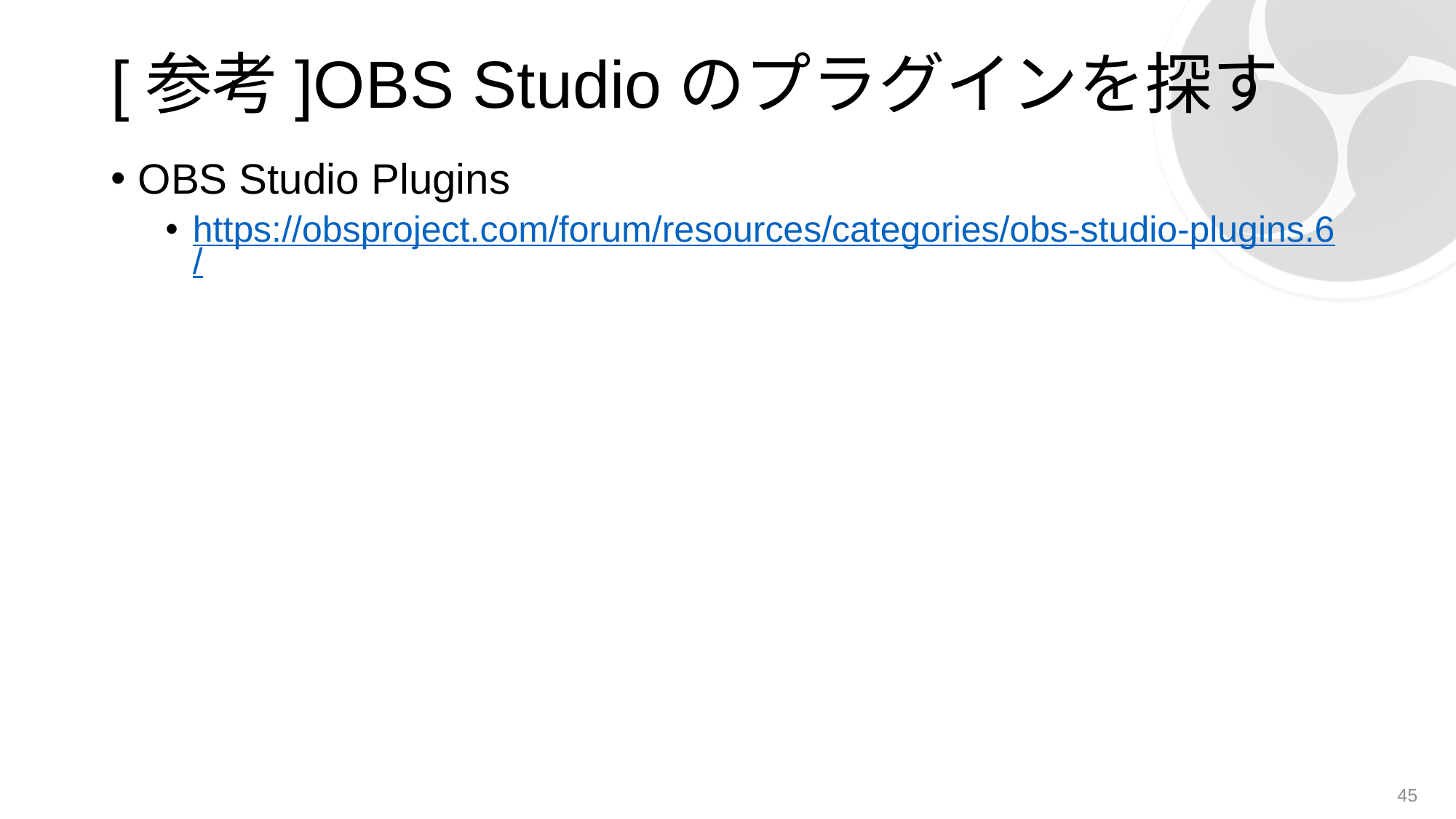

# [参考]OBS Studioのプラグインを探す
OBS Studio Plugins
https://obsproject.com/forum/resources/categories/obs-studio-plugins.6/
45